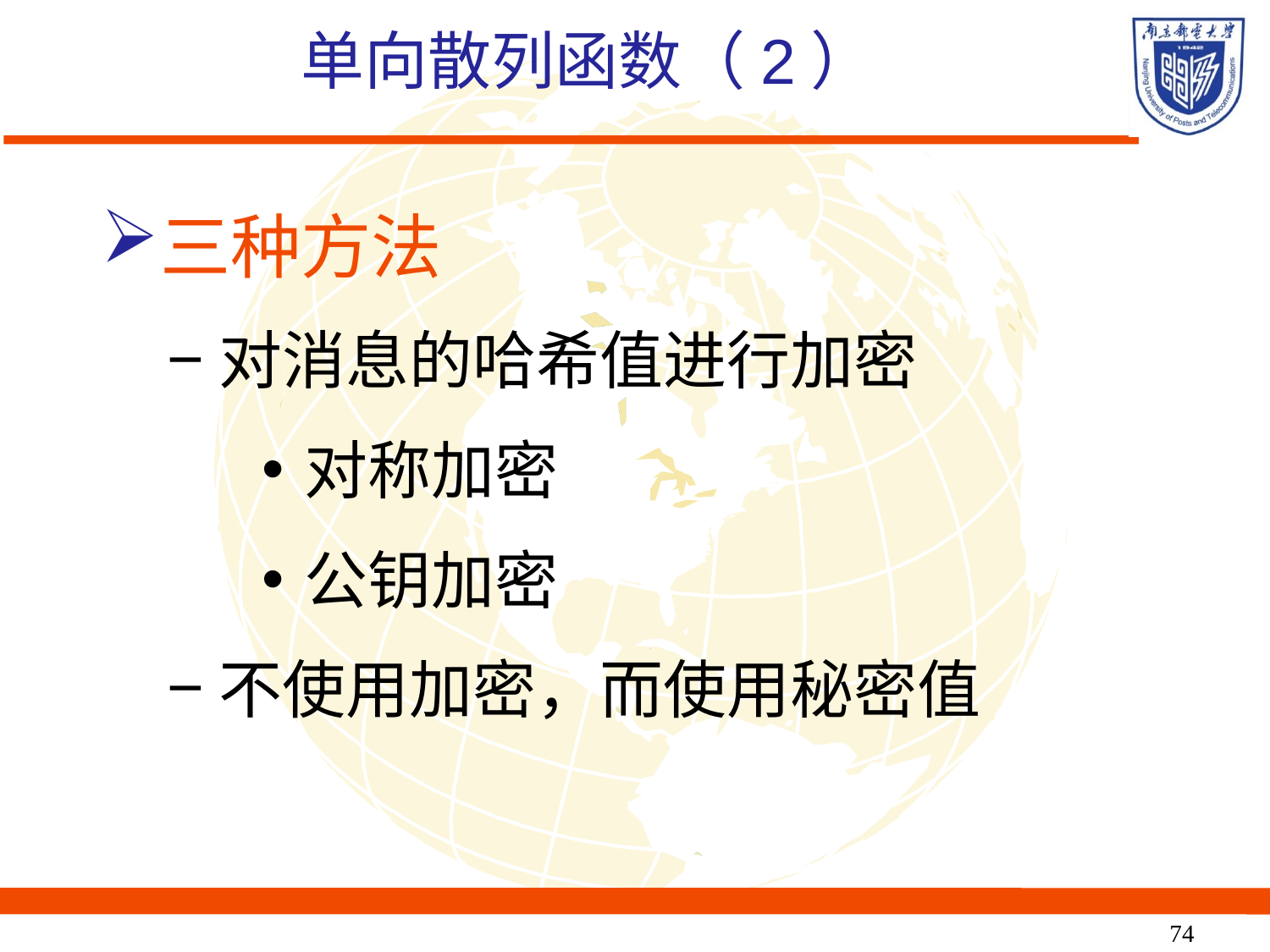

# 单向散列函数（2）
三种方法
对消息的哈希值进行加密
对称加密
公钥加密
不使用加密，而使用秘密值
74